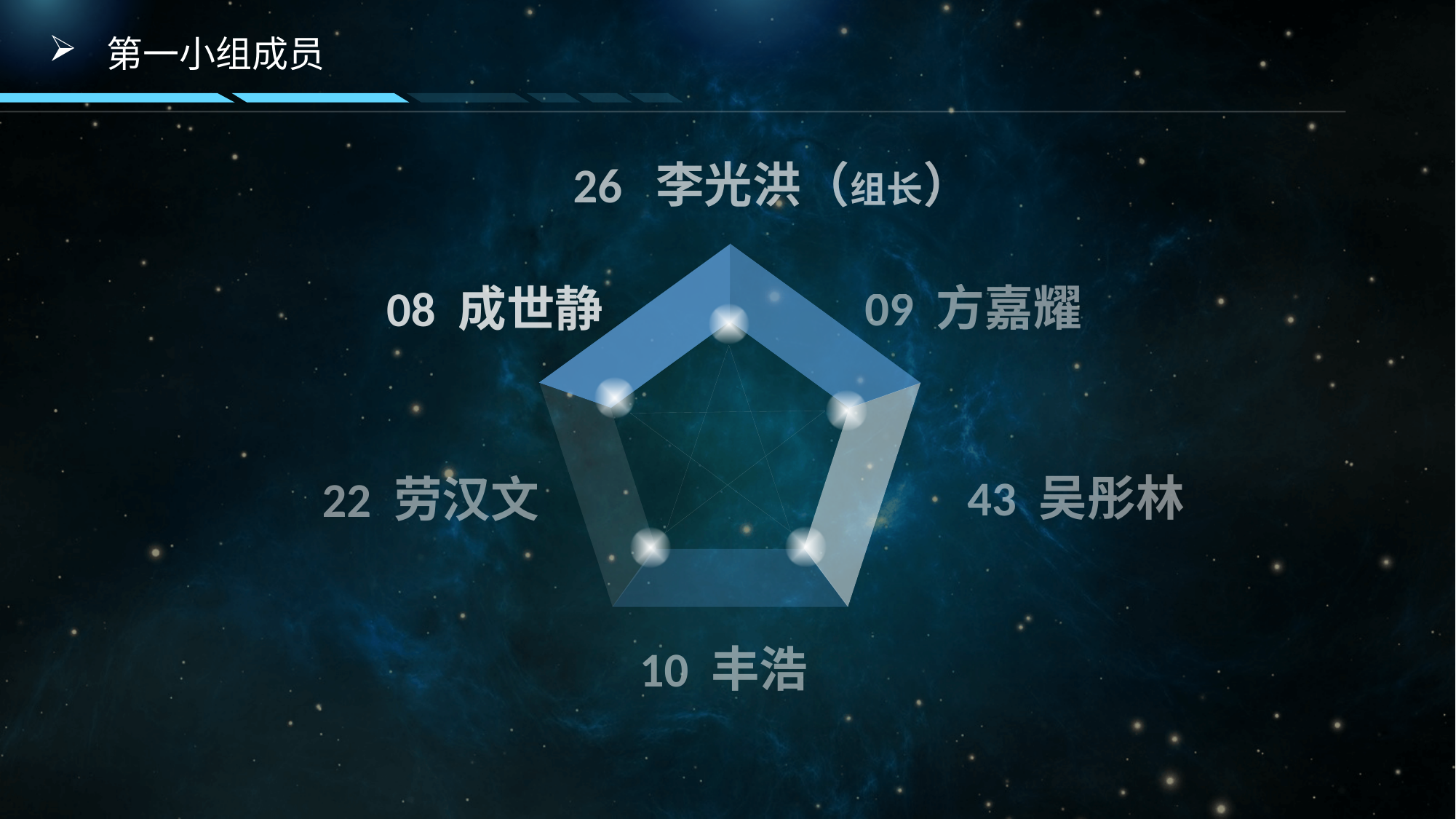

第一小组成员

26  李光洪（组长）

09 方嘉耀
08 成世静

43 吴彤林
22 劳汉文

10 丰浩